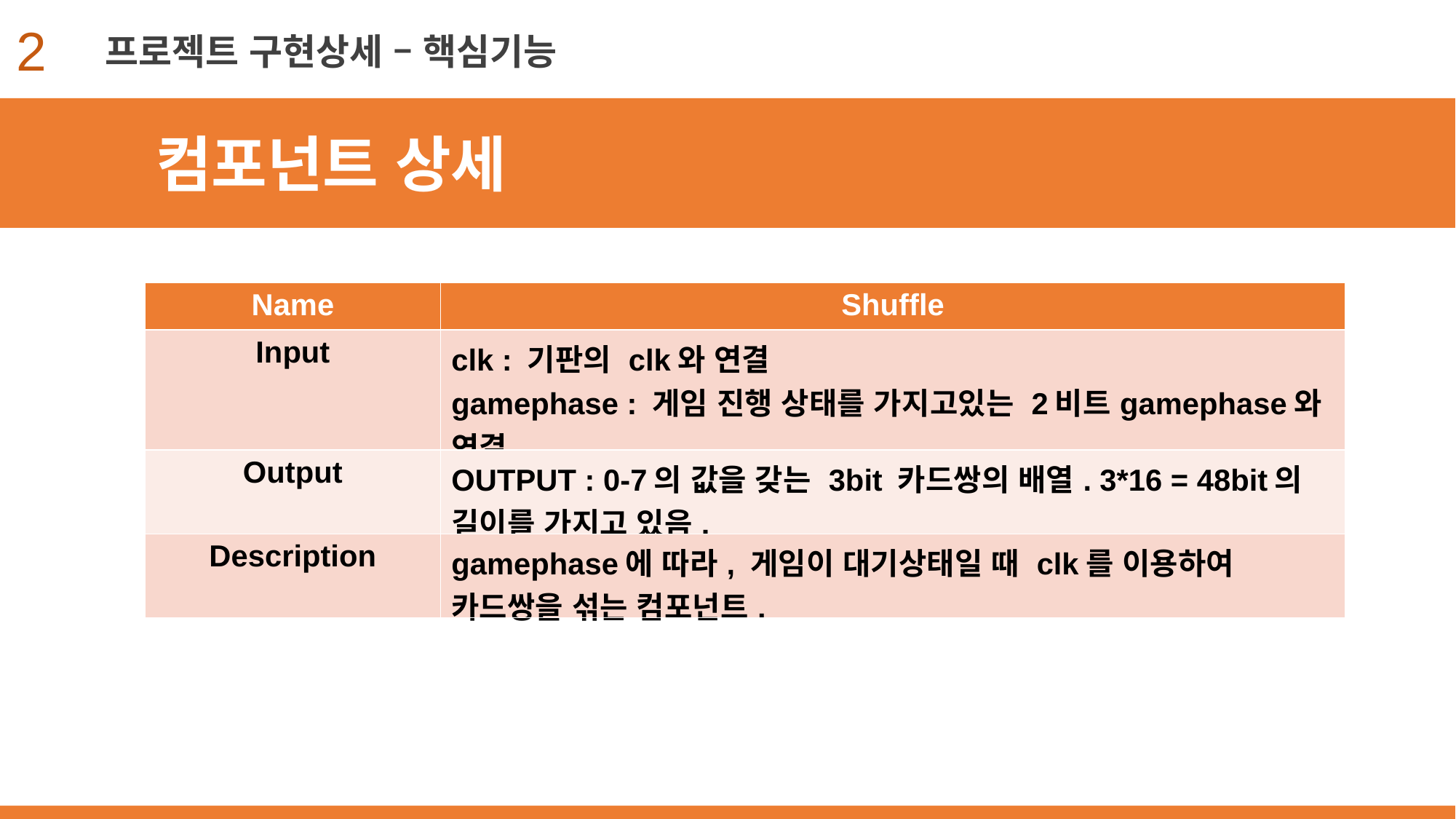

2
프로젝트 구현상세 – 핵심기능

컴포넌트 상세
| Name | Shuffle |
| --- | --- |
| Input | clk : 기판의 clk와 연결 gamephase : 게임 진행 상태를 가지고있는 2비트gamephase와 연결 |
| Output | OUTPUT : 0-7의 값을 갖는 3bit 카드쌍의 배열. 3\*16 = 48bit의 길이를 가지고 있음. |
| Description | gamephase에 따라, 게임이 대기상태일 때 clk를 이용하여 카드쌍을 섞는 컴포넌트. |